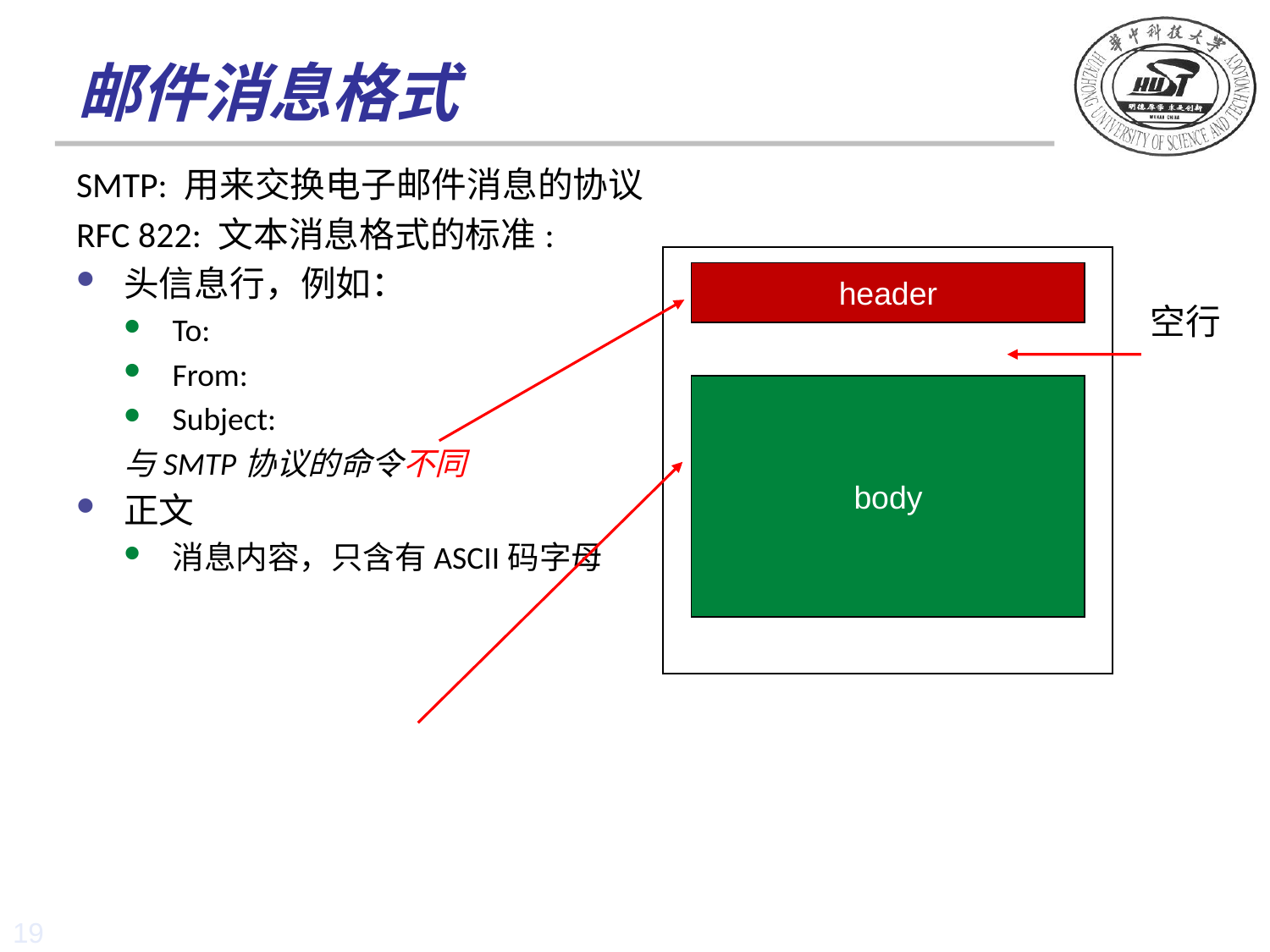

# 邮件消息格式
SMTP: 用来交换电子邮件消息的协议
RFC 822: 文本消息格式的标准:
头信息行，例如：
To:
From:
Subject:
与SMTP协议的命令不同
正文
消息内容，只含有ASCII码字母

header
空行

body

19